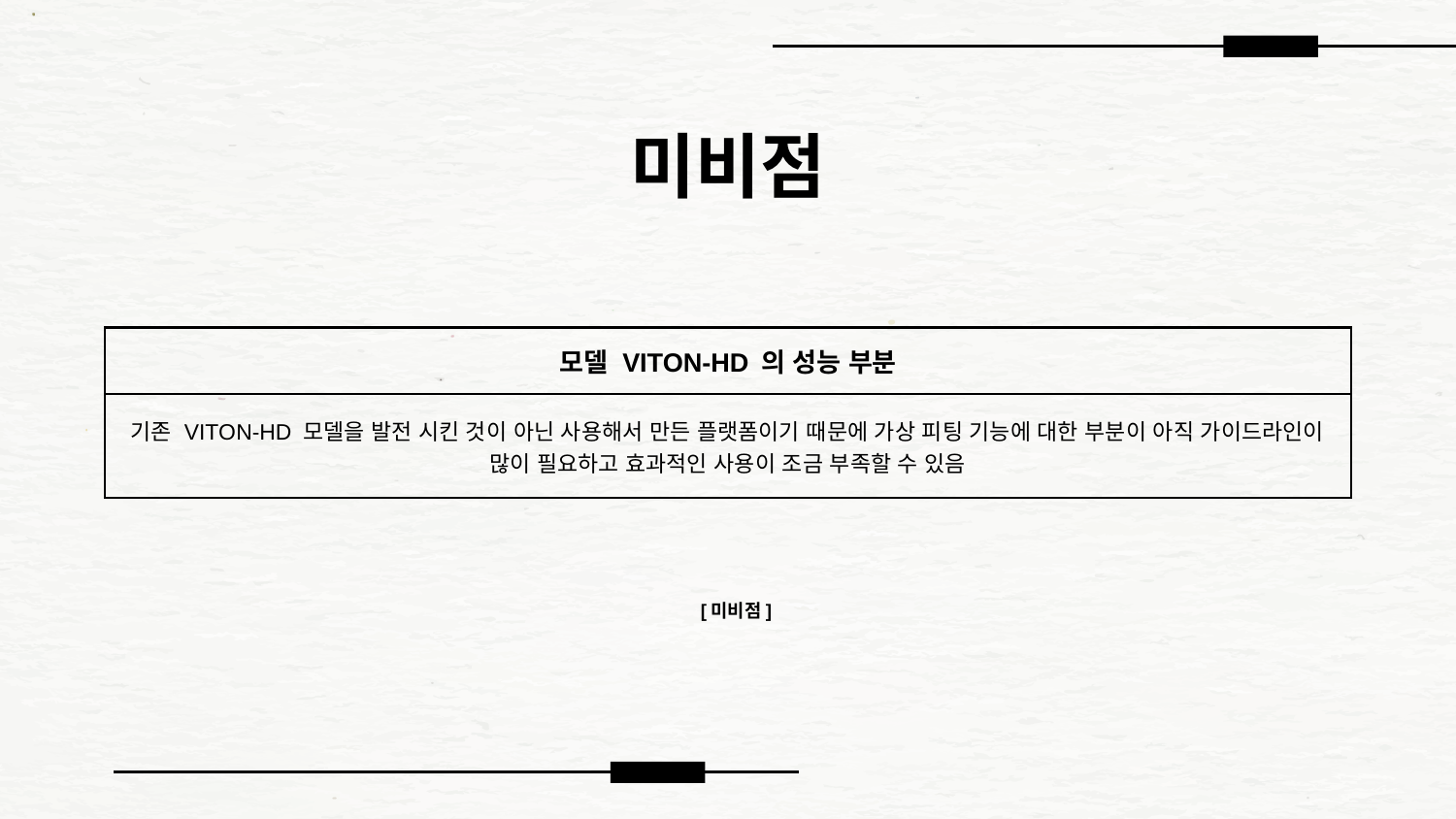

# 미비점
| 모델 VITON-HD 의 성능 부분 |
| --- |
| 기존 VITON-HD 모델을 발전 시킨 것이 아닌 사용해서 만든 플랫폼이기 때문에 가상 피팅 기능에 대한 부분이 아직 가이드라인이 많이 필요하고 효과적인 사용이 조금 부족할 수 있음 |
[미비점]